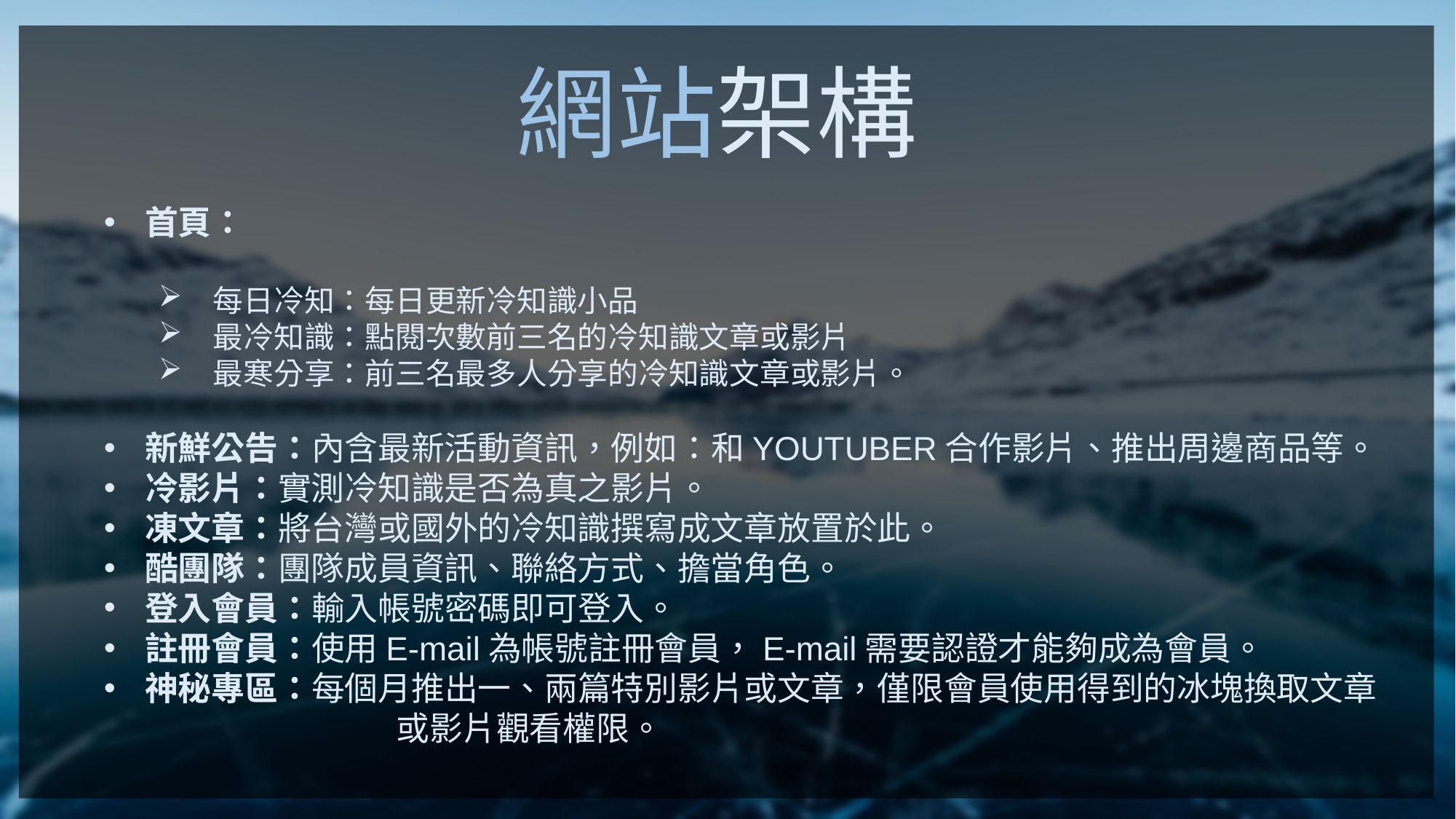

網站架構
首頁：

每日冷知：每日更新冷知識小品
最冷知識：點閱次數前三名的冷知識文章或影片
最寒分享：前三名最多人分享的冷知識文章或影片。

新鮮公告：內含最新活動資訊，例如：和YOUTUBER合作影片、推出周邊商品等。
冷影片：實測冷知識是否為真之影片。
凍文章：將台灣或國外的冷知識撰寫成文章放置於此。
酷團隊：團隊成員資訊、聯絡方式、擔當角色。
登入會員：輸入帳號密碼即可登入。
註冊會員：使用E-mail為帳號註冊會員，E-mail需要認證才能夠成為會員。
神秘專區：每個月推出一、兩篇特別影片或文章，僅限會員使用得到的冰塊換取文章		　或影片觀看權限。